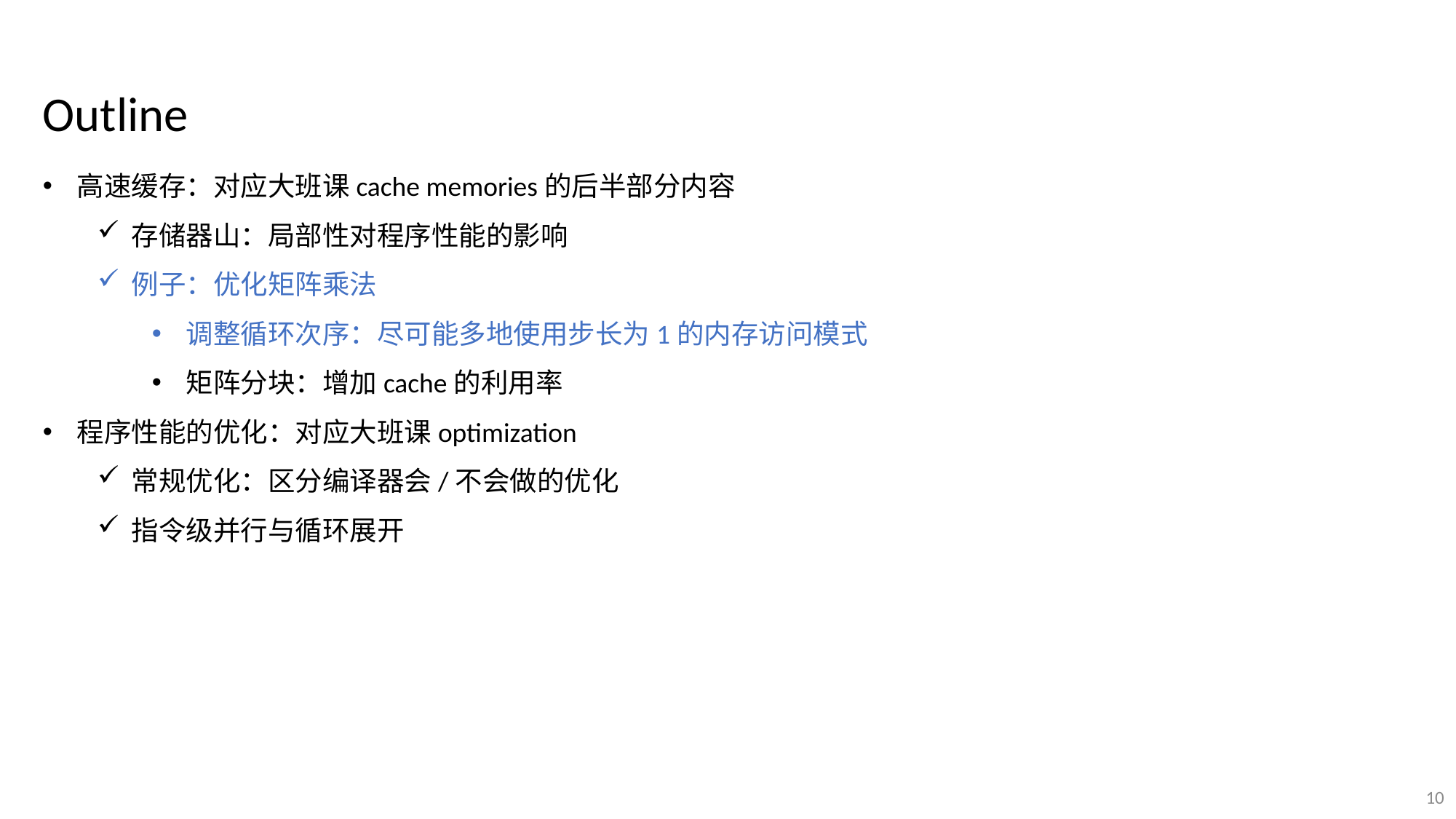

Outline
高速缓存：对应大班课cache memories的后半部分内容
存储器山：局部性对程序性能的影响
例子：优化矩阵乘法
调整循环次序：尽可能多地使用步长为1的内存访问模式
矩阵分块：增加cache的利用率
程序性能的优化：对应大班课optimization
常规优化：区分编译器会/不会做的优化
指令级并行与循环展开
10